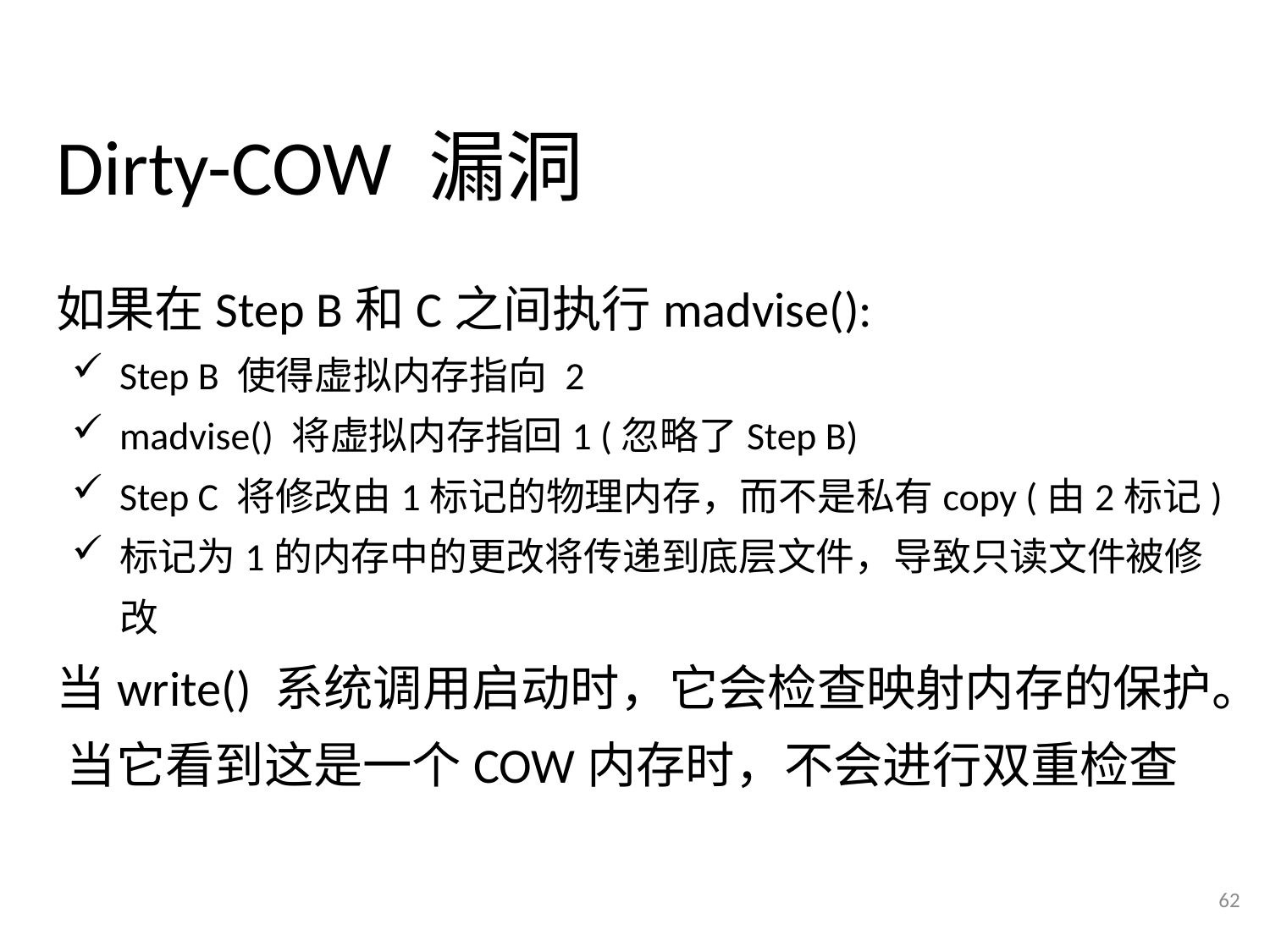

# Dirty-COW 漏洞
如果在Step B和C之间执行madvise():
Step B 使得虚拟内存指向 2
madvise() 将虚拟内存指回1 (忽略了Step B)
Step C 将修改由1标记的物理内存，而不是私有copy (由2标记)
标记为1的内存中的更改将传递到底层文件，导致只读文件被修改
当write() 系统调用启动时，它会检查映射内存的保护。 当它看到这是一个COW内存时，不会进行双重检查
62